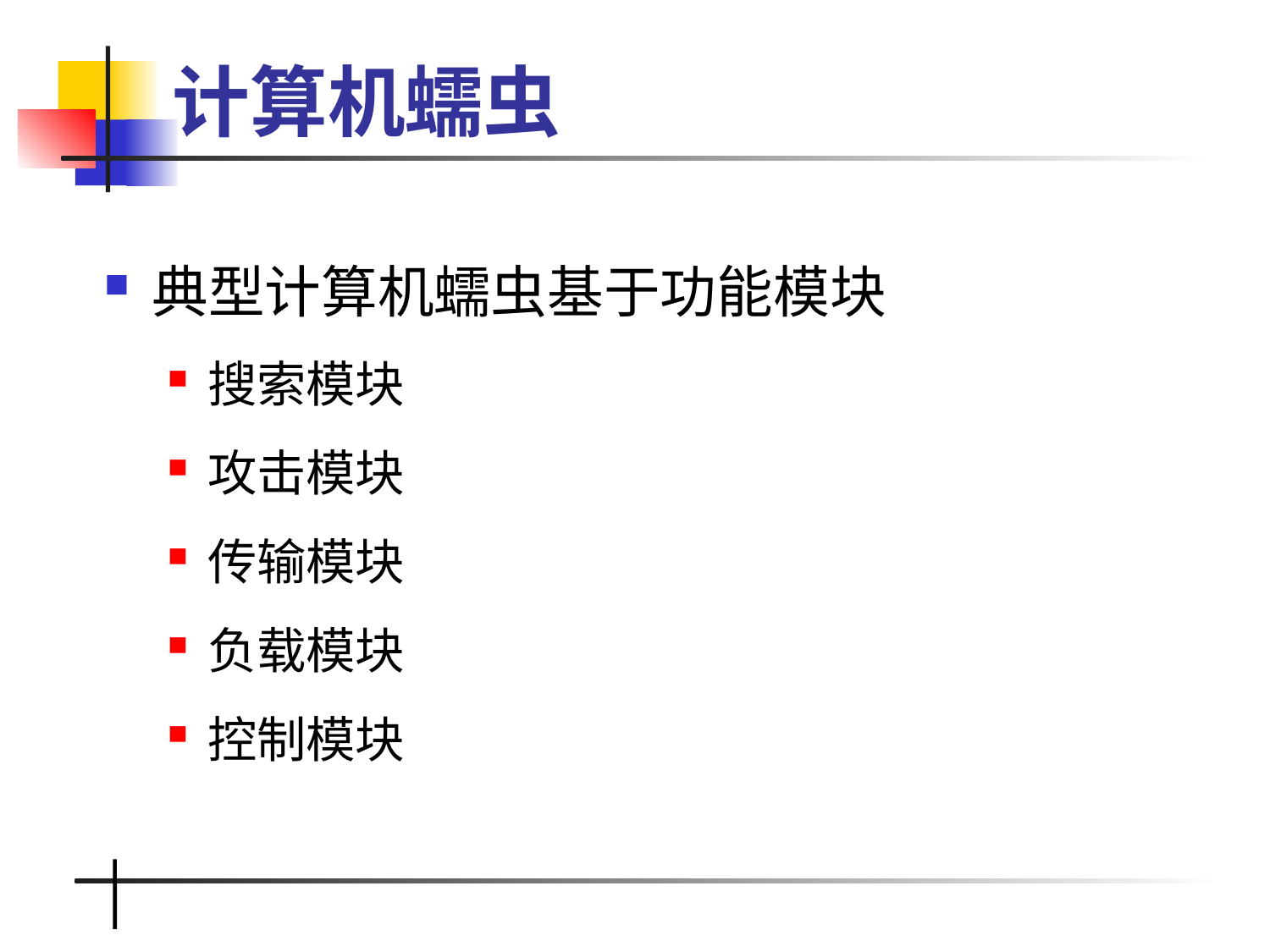

# 计算机蠕虫
典型计算机蠕虫基于功能模块
搜索模块
攻击模块
传输模块
负载模块
控制模块